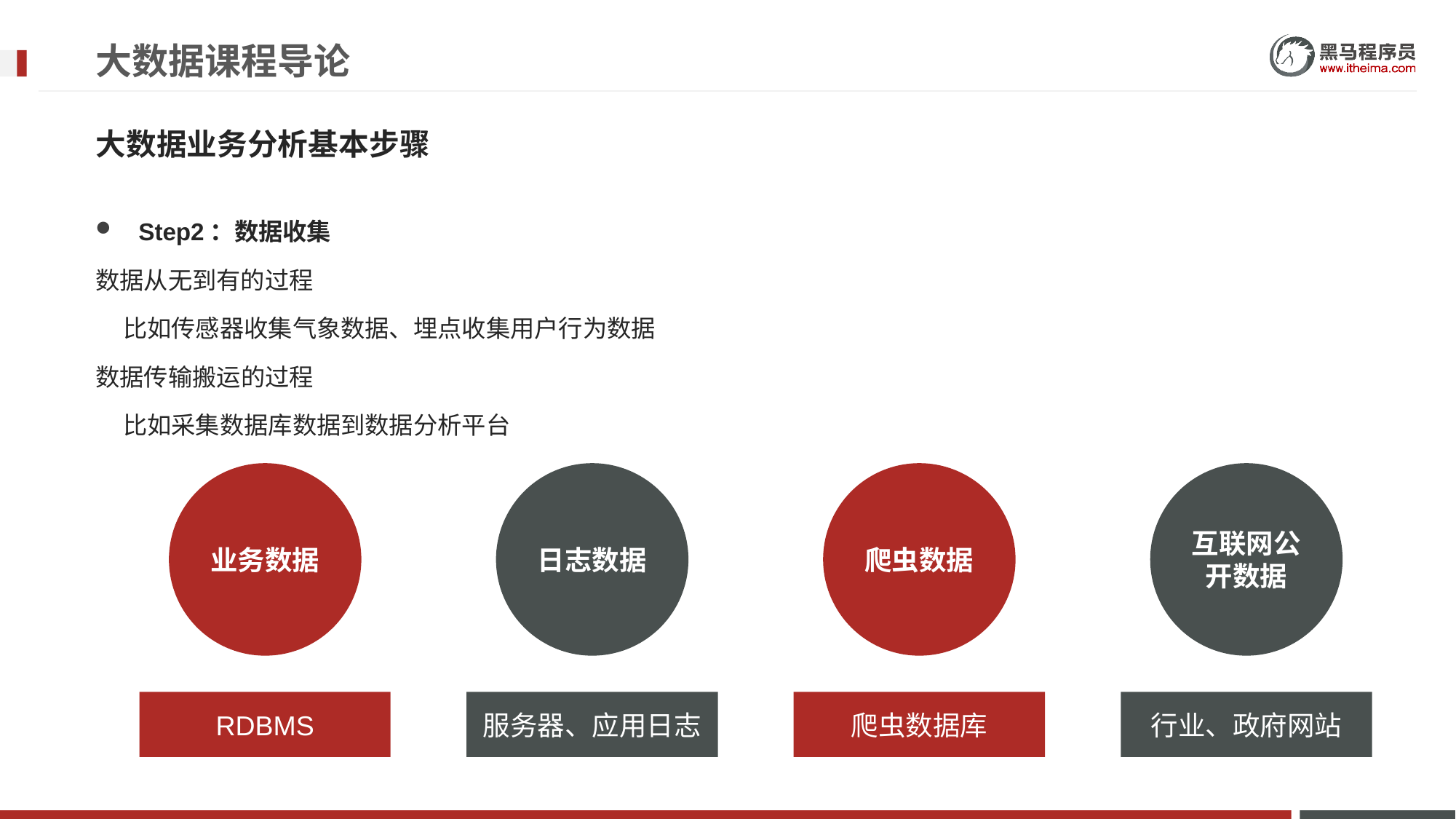

# 大数据课程导论
大数据业务分析基本步骤
Step2：数据收集
数据从无到有的过程
    比如传感器收集气象数据、埋点收集用户行为数据
数据传输搬运的过程
    比如采集数据库数据到数据分析平台
业务数据
日志数据
爬虫数据
互联网公开数据
RDBMS
服务器、应用日志
爬虫数据库
行业、政府网站